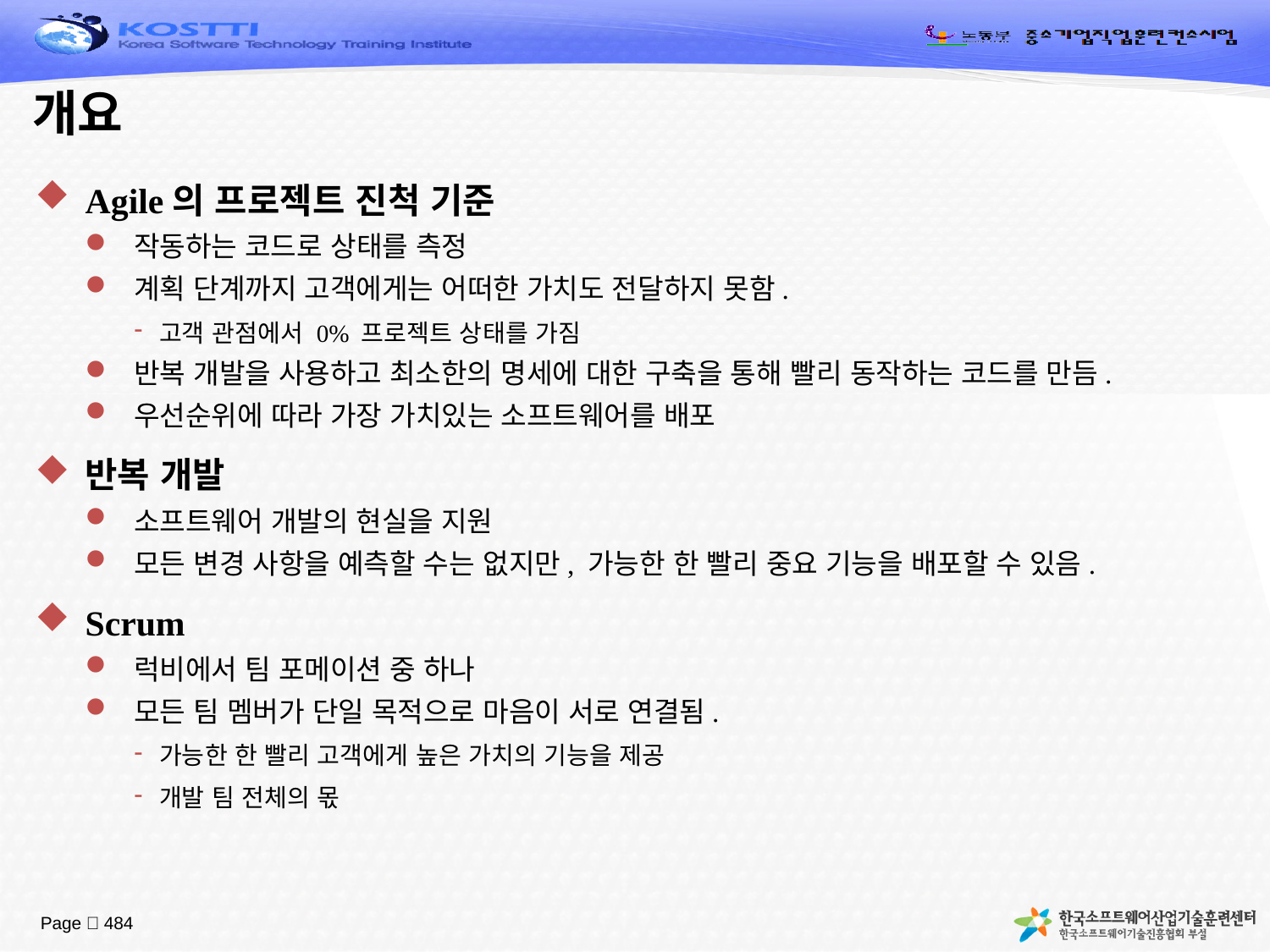

# 개요
Agile의 프로젝트 진척 기준
작동하는 코드로 상태를 측정
계획 단계까지 고객에게는 어떠한 가치도 전달하지 못함.
고객 관점에서 0% 프로젝트 상태를 가짐
반복 개발을 사용하고 최소한의 명세에 대한 구축을 통해 빨리 동작하는 코드를 만듬.
우선순위에 따라 가장 가치있는 소프트웨어를 배포
반복 개발
소프트웨어 개발의 현실을 지원
모든 변경 사항을 예측할 수는 없지만, 가능한 한 빨리 중요 기능을 배포할 수 있음.
Scrum
럭비에서 팀 포메이션 중 하나
모든 팀 멤버가 단일 목적으로 마음이 서로 연결됨.
가능한 한 빨리 고객에게 높은 가치의 기능을 제공
개발 팀 전체의 몫